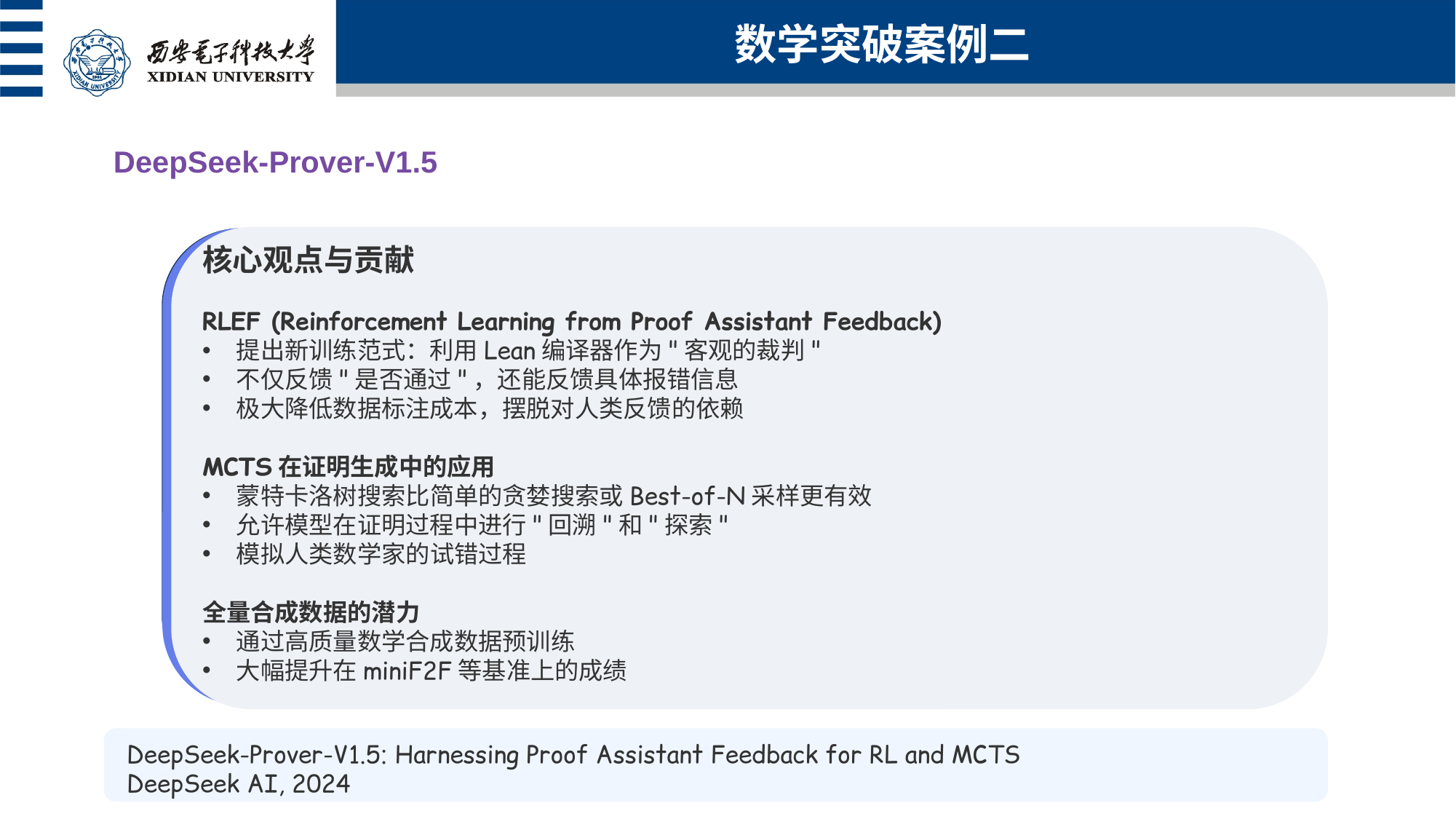

数学突破案例二

DeepSeek-Prover-V1.5

核心观点与贡献

RLEF (Reinforcement Learning from Proof Assistant Feedback)
提出新训练范式：利用Lean编译器作为"客观的裁判"
不仅反馈"是否通过"，还能反馈具体报错信息
极大降低数据标注成本，摆脱对人类反馈的依赖

MCTS在证明生成中的应用
蒙特卡洛树搜索比简单的贪婪搜索或Best-of-N采样更有效
允许模型在证明过程中进行"回溯"和"探索"
模拟人类数学家的试错过程

全量合成数据的潜力
通过高质量数学合成数据预训练
大幅提升在miniF2F等基准上的成绩

DeepSeek-Prover-V1.5: Harnessing Proof Assistant Feedback for RL and MCTS
DeepSeek AI, 2024